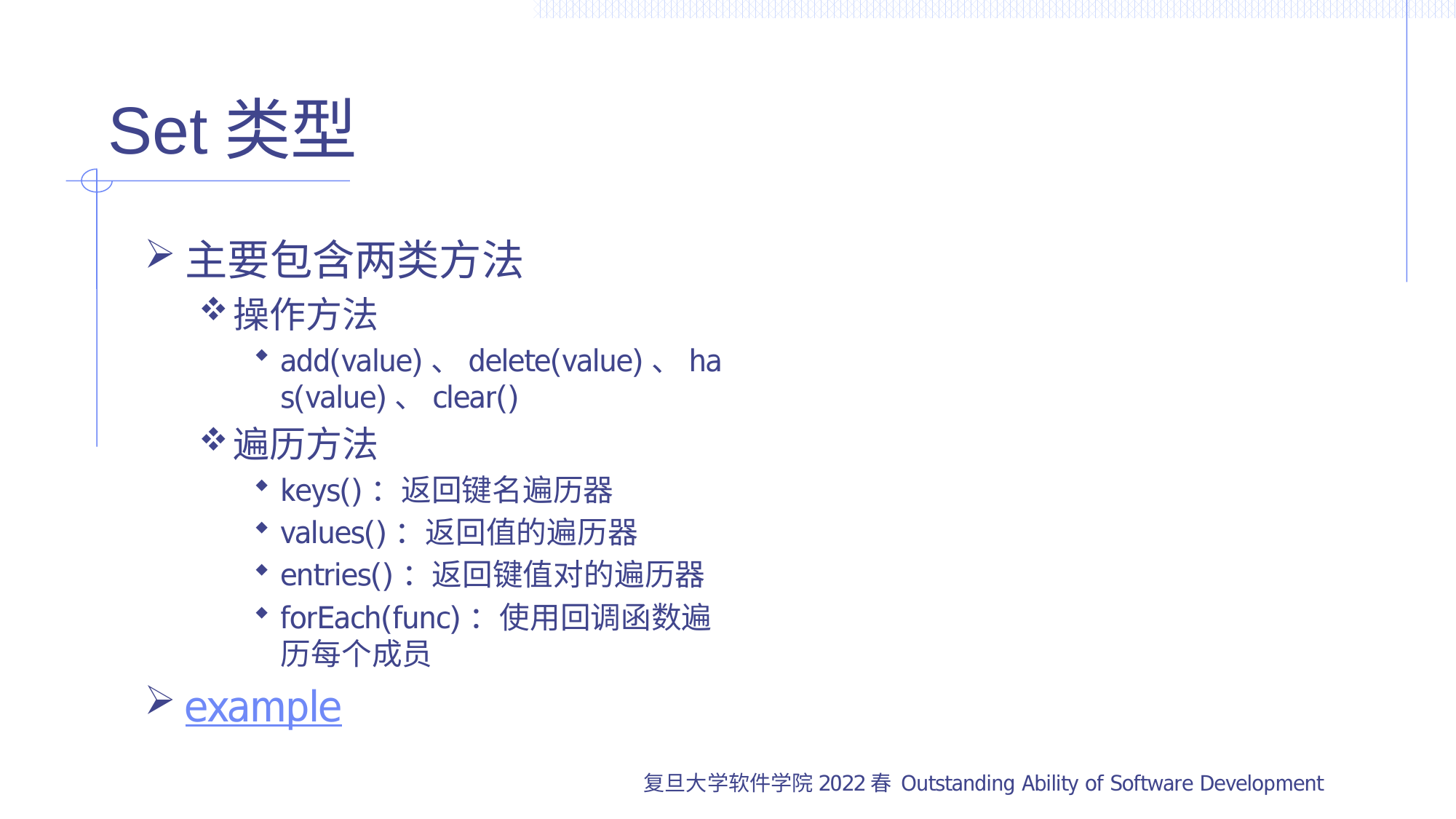

# Set类型
主要包含两类方法
操作方法
add(value)、delete(value)、has(value)、clear()
遍历方法
keys()：返回键名遍历器
values()：返回值的遍历器
entries()：返回键值对的遍历器
forEach(func)：使用回调函数遍历每个成员
example